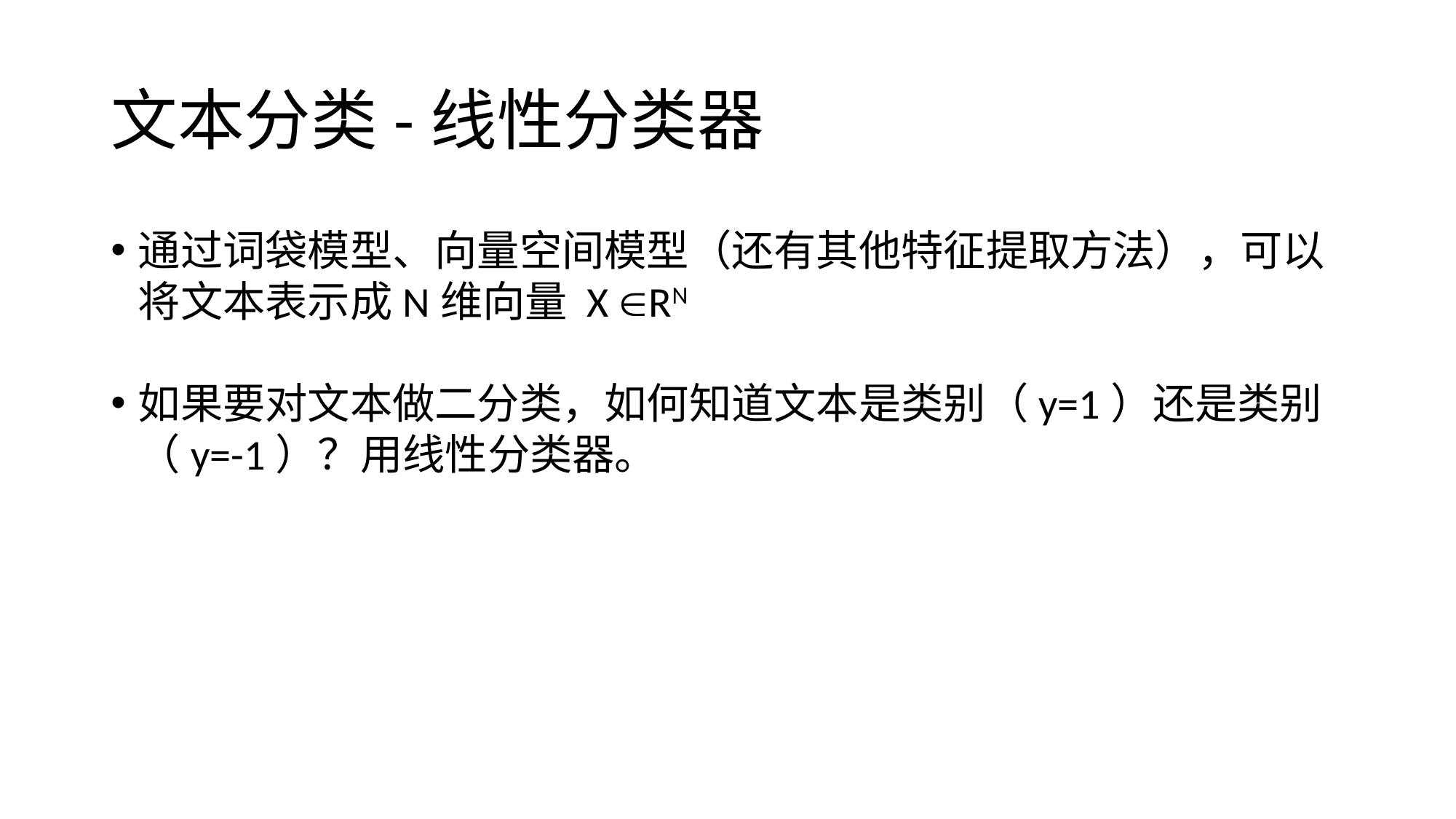

# 文本分类-线性分类器
通过词袋模型、向量空间模型（还有其他特征提取方法），可以将文本表示成N维向量 X ∈RN

如果要对文本做二分类，如何知道文本是类别（y=1）还是类别（y=-1）？用线性分类器。